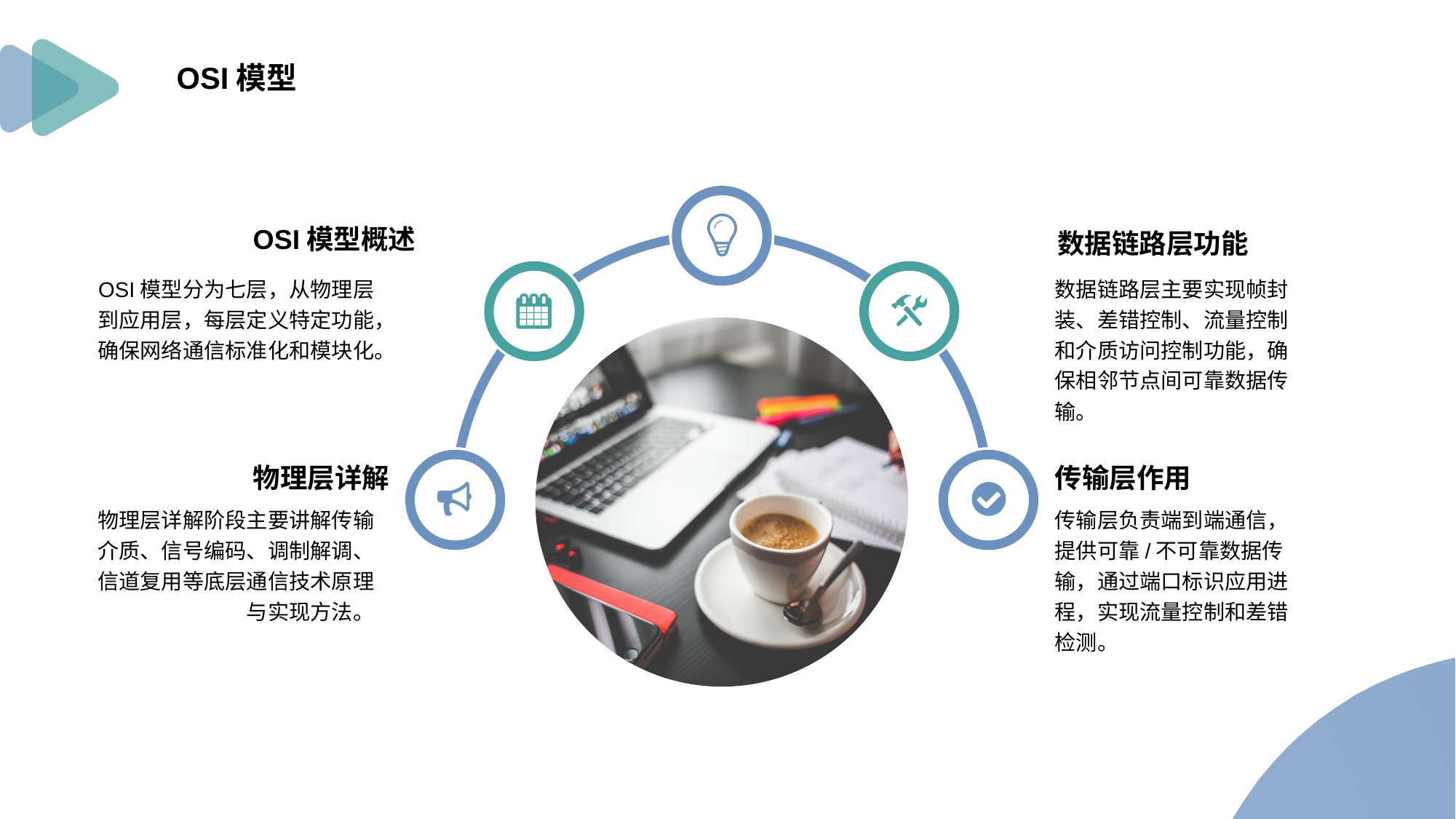

OSI模型

OSI模型概述

数据链路层功能

OSI模型分为七层，从物理层到应用层，每层定义特定功能，确保网络通信标准化和模块化。
数据链路层主要实现帧封装、差错控制、流量控制和介质访问控制功能，确保相邻节点间可靠数据传输。

物理层详解
传输层作用

物理层详解阶段主要讲解传输介质、信号编码、调制解调、信道复用等底层通信技术原理与实现方法。
传输层负责端到端通信，提供可靠/不可靠数据传输，通过端口标识应用进程，实现流量控制和差错检测。